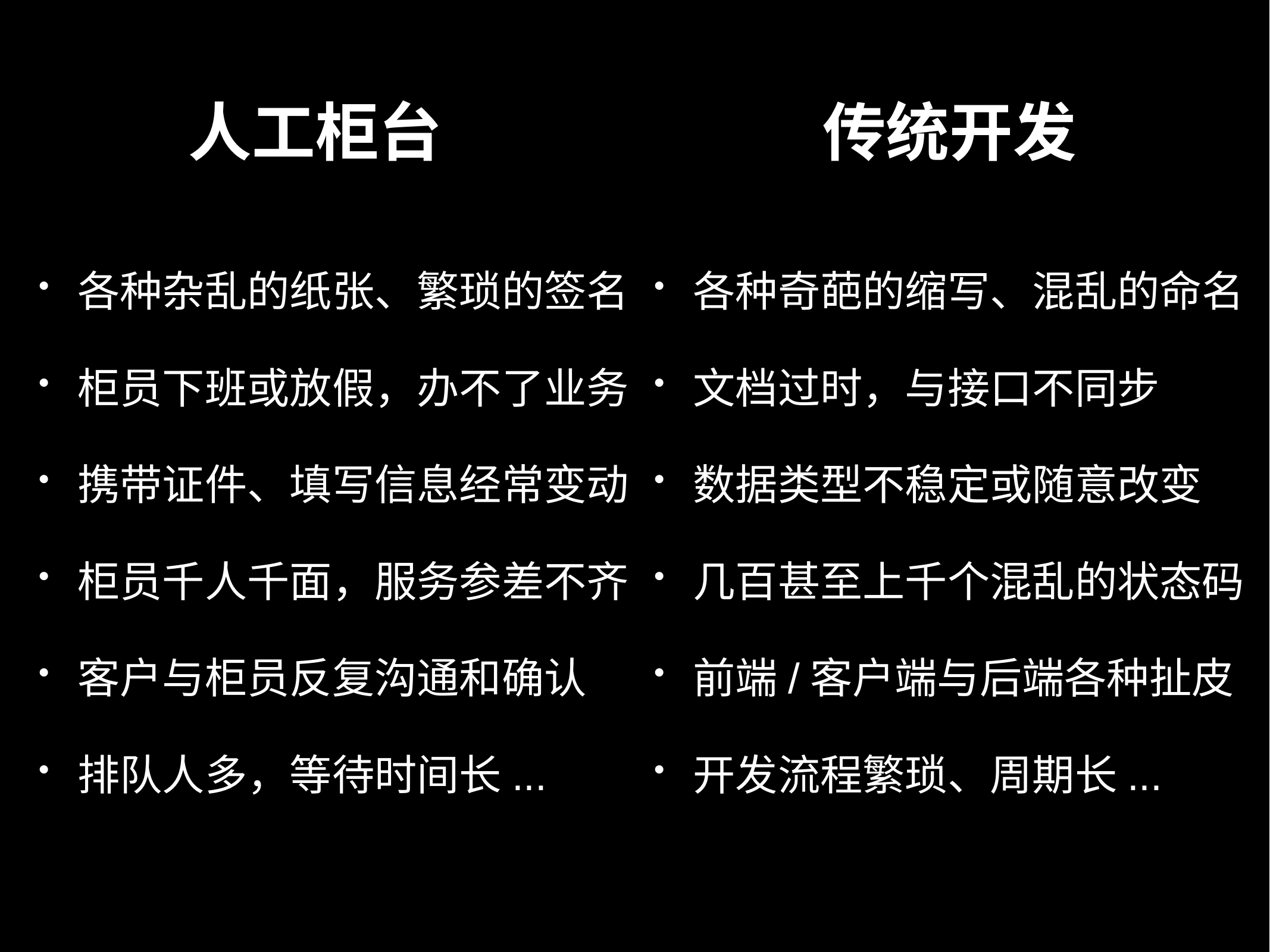

人工柜台
传统开发
各种奇葩的缩写、混乱的命名
文档过时，与接口不同步
数据类型不稳定或随意改变
几百甚至上千个混乱的状态码
前端/客户端与后端各种扯皮
开发流程繁琐、周期长...
各种杂乱的纸张、繁琐的签名
柜员下班或放假，办不了业务
携带证件、填写信息经常变动
柜员千人千面，服务参差不齐
客户与柜员反复沟通和确认
排队人多，等待时间长...